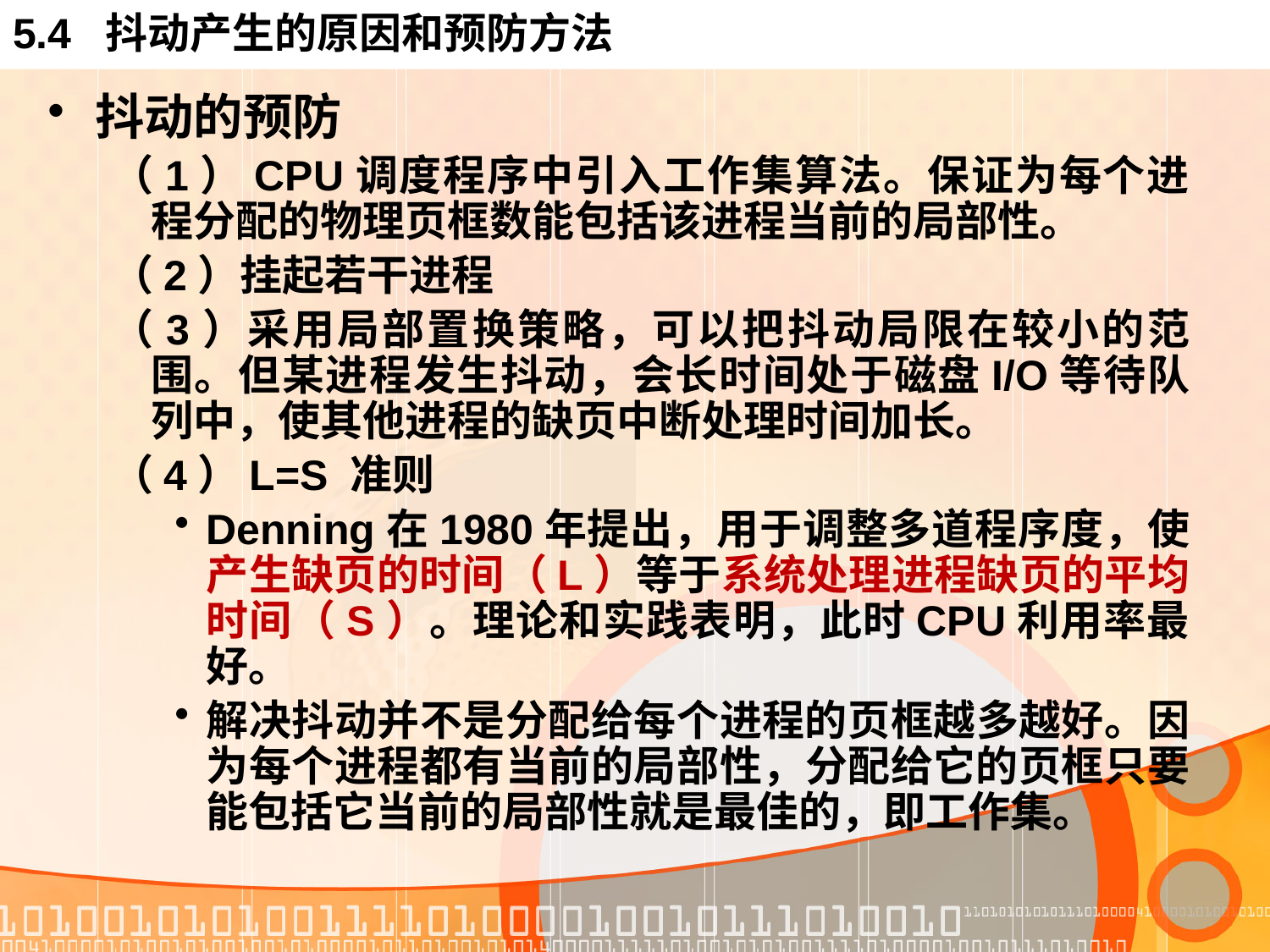

# 5.4  抖动产生的原因和预防方法
抖动的预防
（1）CPU调度程序中引入工作集算法。保证为每个进程分配的物理页框数能包括该进程当前的局部性。
（2）挂起若干进程
（3）采用局部置换策略，可以把抖动局限在较小的范围。但某进程发生抖动，会长时间处于磁盘I/O等待队列中，使其他进程的缺页中断处理时间加长。
（4）L=S 准则
Denning在1980年提出，用于调整多道程序度，使产生缺页的时间（L）等于系统处理进程缺页的平均时间（S）。理论和实践表明，此时CPU利用率最好。
解决抖动并不是分配给每个进程的页框越多越好。因为每个进程都有当前的局部性，分配给它的页框只要能包括它当前的局部性就是最佳的，即工作集。